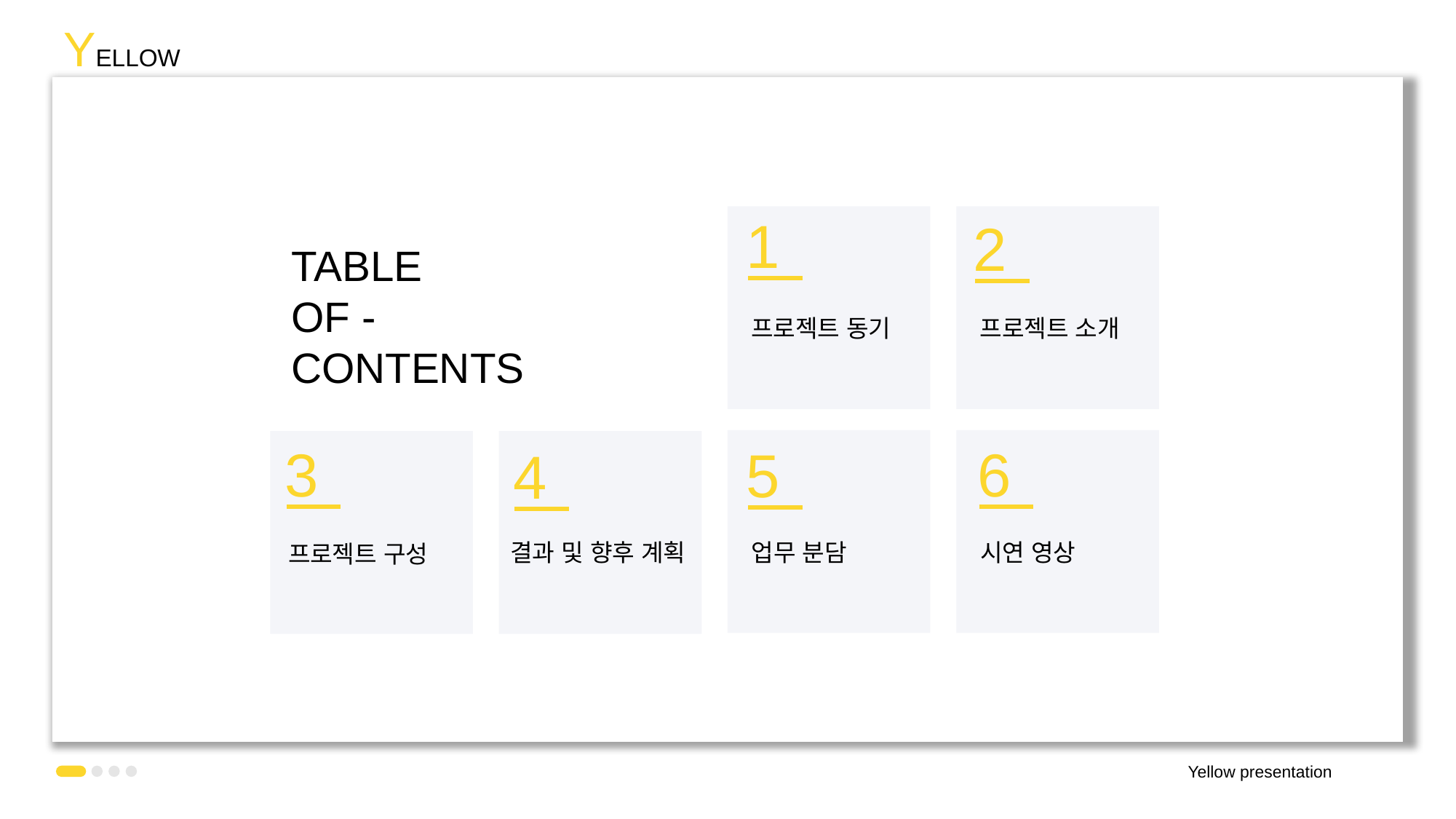

YELLOW

1
2

TABLE
OF -
CONTENTS
프로젝트 동기
프로젝트 소개

6

3

5
4
결과 및 향후 계획
업무 분담
시연 영상
프로젝트 구성
Yellow presentation